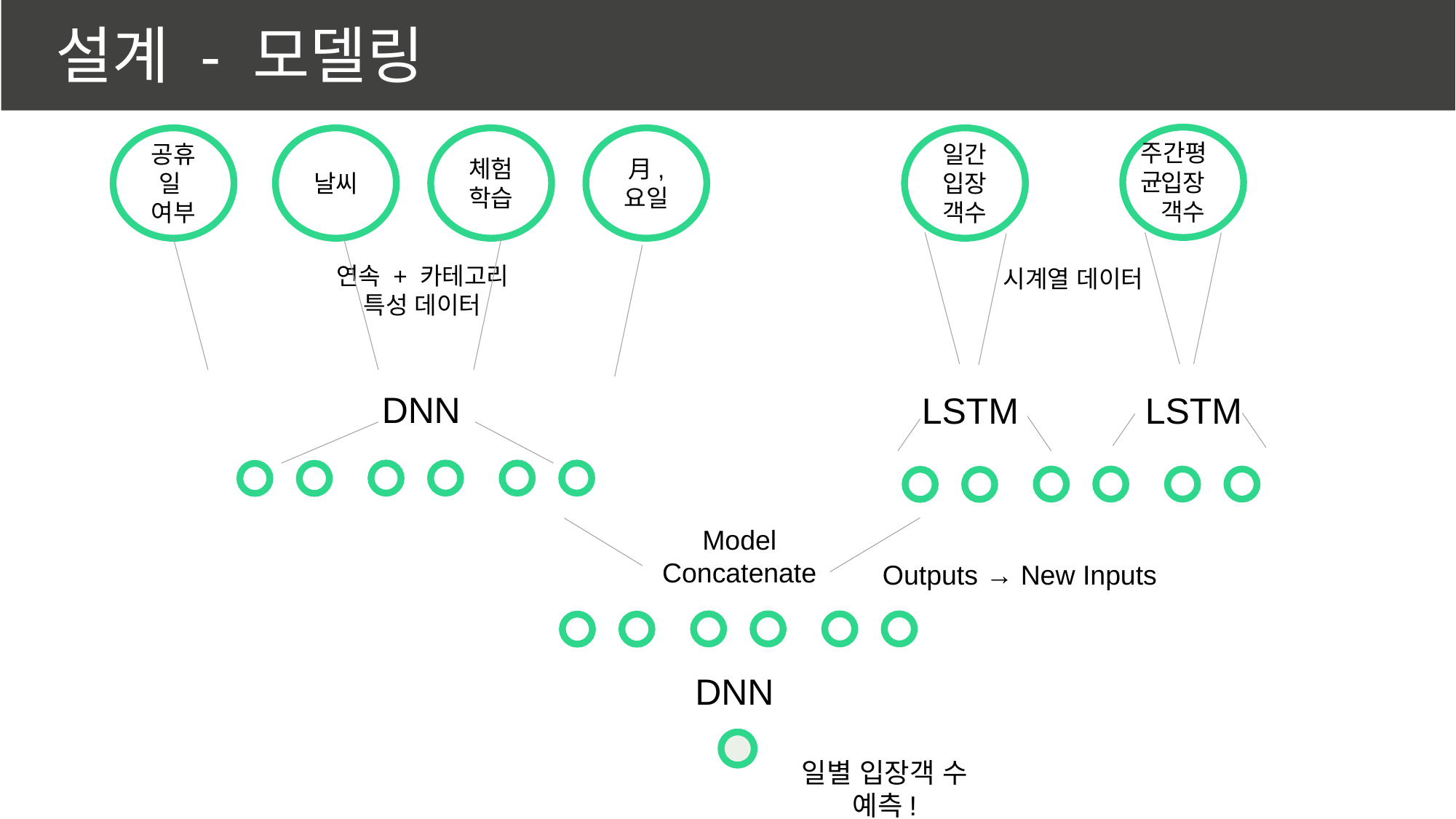

설계 - 모델링

입장객수
일간
입장객수
공휴일
여부
날씨
체험
학습
月,
요일
주간평균
연속 + 카테고리
특성 데이터
시계열 데이터
DNN
LSTM
LSTM

Model
Concatenate
Outputs → New Inputs

DNN

일별 입장객 수 예측!